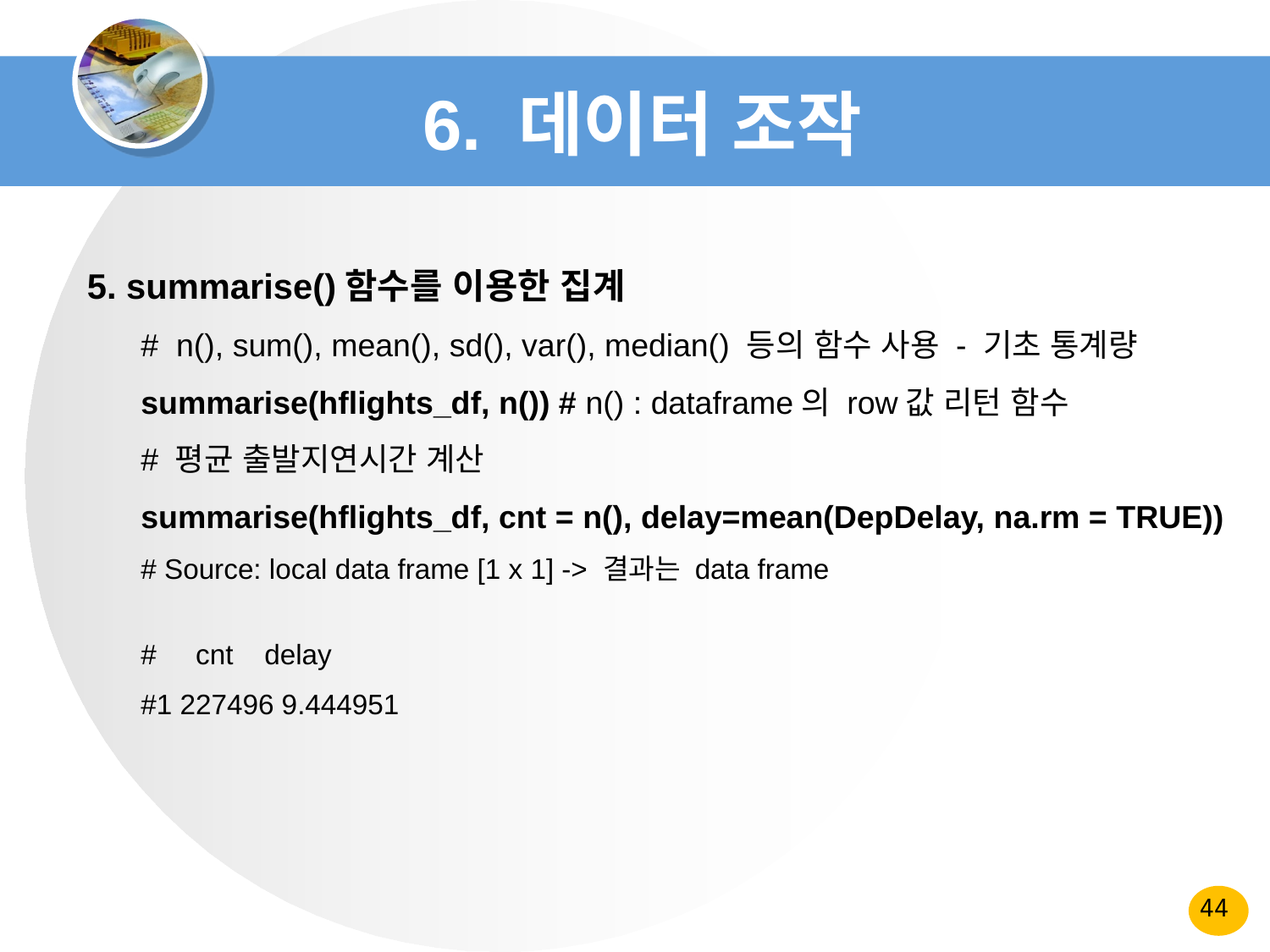

# 6. 데이터 조작
 5. summarise()함수를 이용한 집계
#  n(), sum(), mean(), sd(), var(), median() 등의 함수 사용 - 기초 통계량
summarise(hflights_df, n()) # n() : dataframe의 row값 리턴 함수
# 평균 출발지연시간 계산
summarise(hflights_df, cnt = n(), delay=mean(DepDelay, na.rm = TRUE))
# Source: local data frame [1 x 1] -> 결과는 data frame

#     cnt    delay
#1 227496 9.444951
44